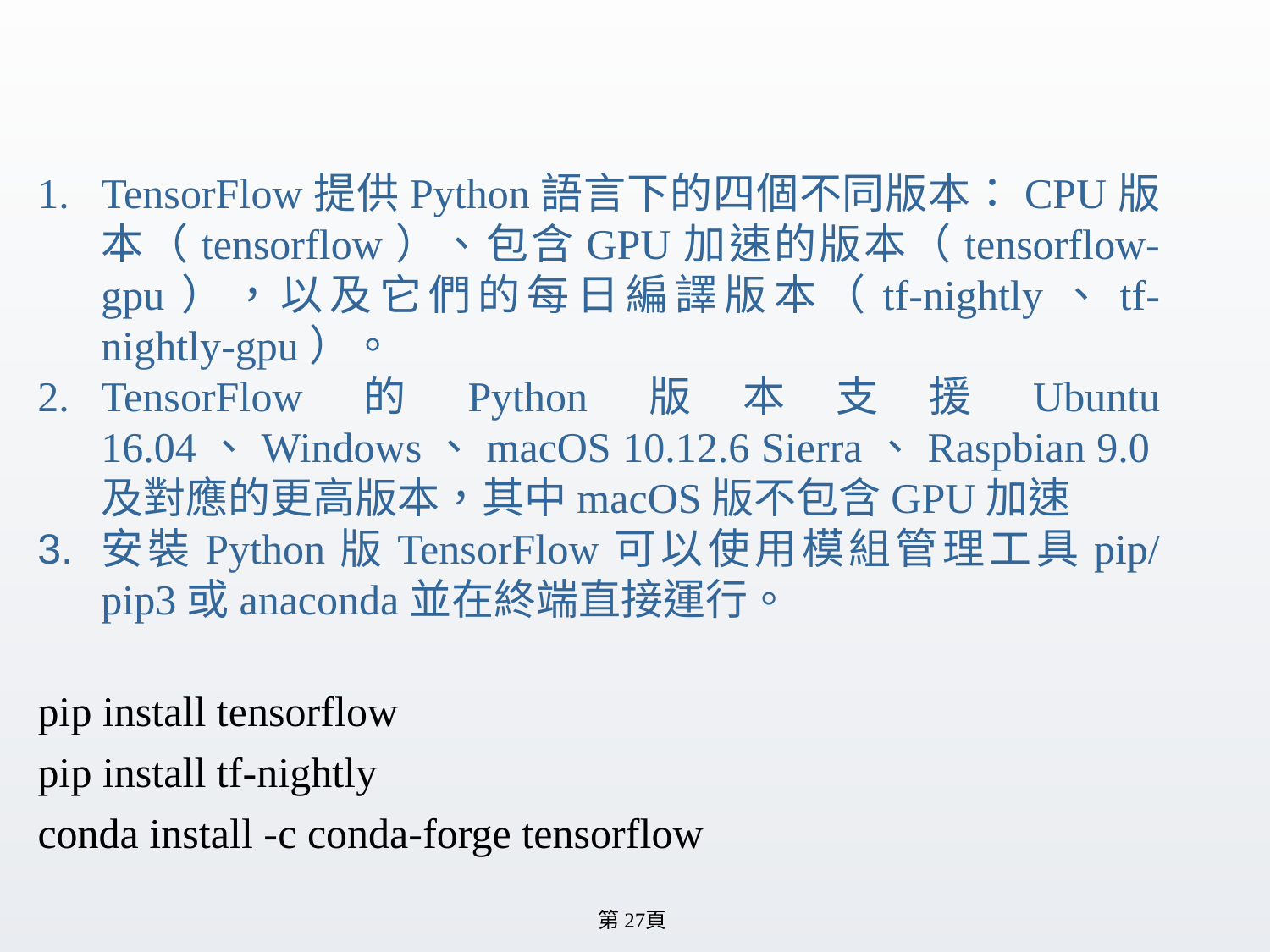

#
TensorFlow提供Python語言下的四個不同版本：CPU版本（tensorflow）、包含GPU加速的版本（tensorflow-gpu），以及它們的每日編譯版本（tf-nightly、tf-nightly-gpu）。
TensorFlow的Python版本支援Ubuntu 16.04、Windows、macOS 10.12.6 Sierra、Raspbian 9.0及對應的更高版本，其中macOS版不包含GPU加速
安裝Python版TensorFlow可以使用模組管理工具pip/pip3或anaconda並在終端直接運行。

pip install tensorflow
pip install tf-nightly
conda install -c conda-forge tensorflow